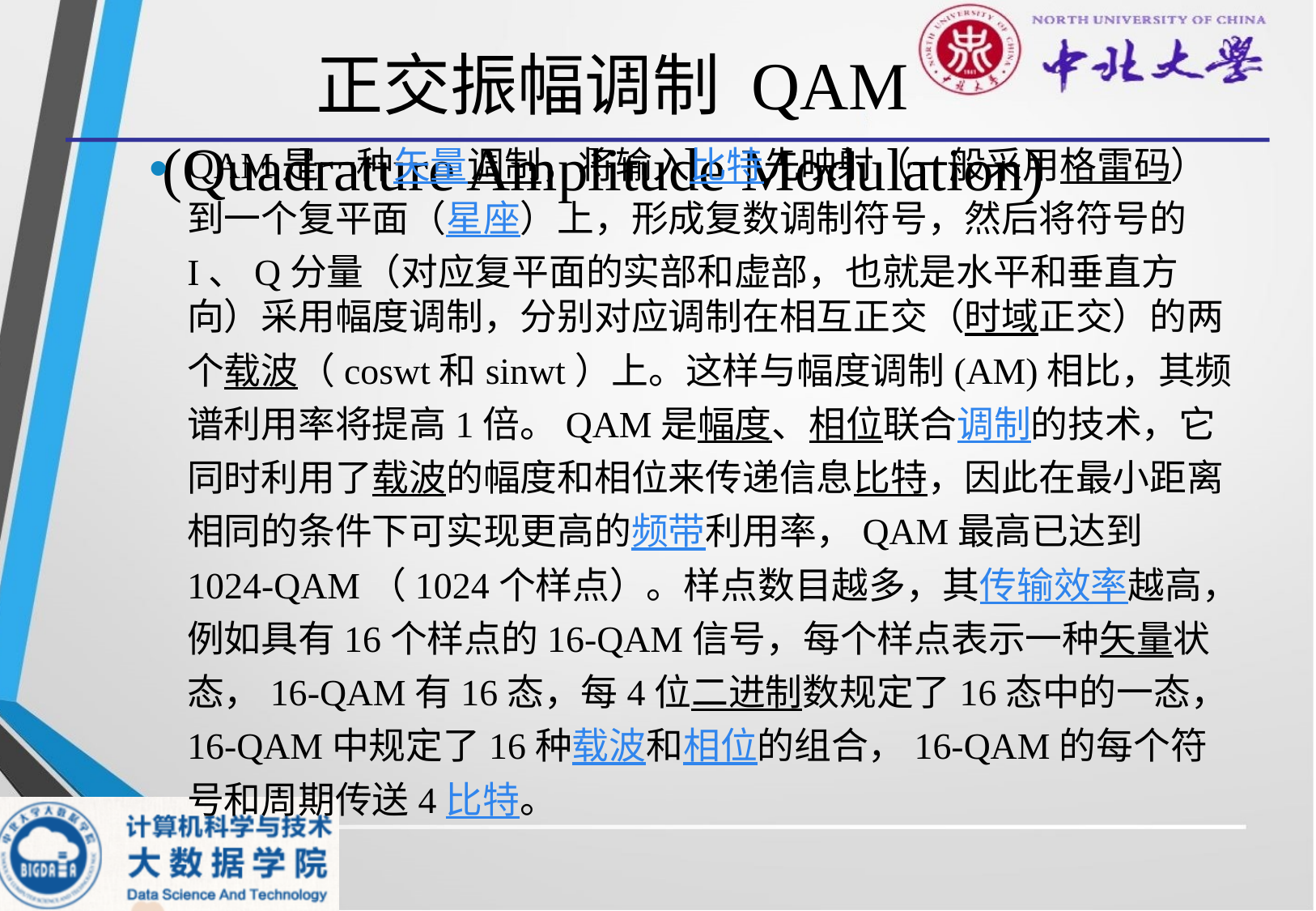

正交振幅调制 QAM
(Quadrature Amplitude Modulation)
QAM是一种矢量调制，将输入比特先映射（一般采用格雷码）到一个复平面（星座）上，形成复数调制符号，然后将符号的I、Q分量（对应复平面的实部和虚部，也就是水平和垂直方向）采用幅度调制，分别对应调制在相互正交（时域正交）的两个载波（coswt和sinwt）上。这样与幅度调制(AM)相比，其频谱利用率将提高1倍。QAM是幅度、相位联合调制的技术，它同时利用了载波的幅度和相位来传递信息比特，因此在最小距离相同的条件下可实现更高的频带利用率，QAM最高已达到1024-QAM（1024个样点）。样点数目越多，其传输效率越高，例如具有16个样点的16-QAM信号，每个样点表示一种矢量状态，16-QAM有16态，每4位二进制数规定了16态中的一态，16-QAM中规定了16种载波和相位的组合，16-QAM的每个符号和周期传送4比特。
29